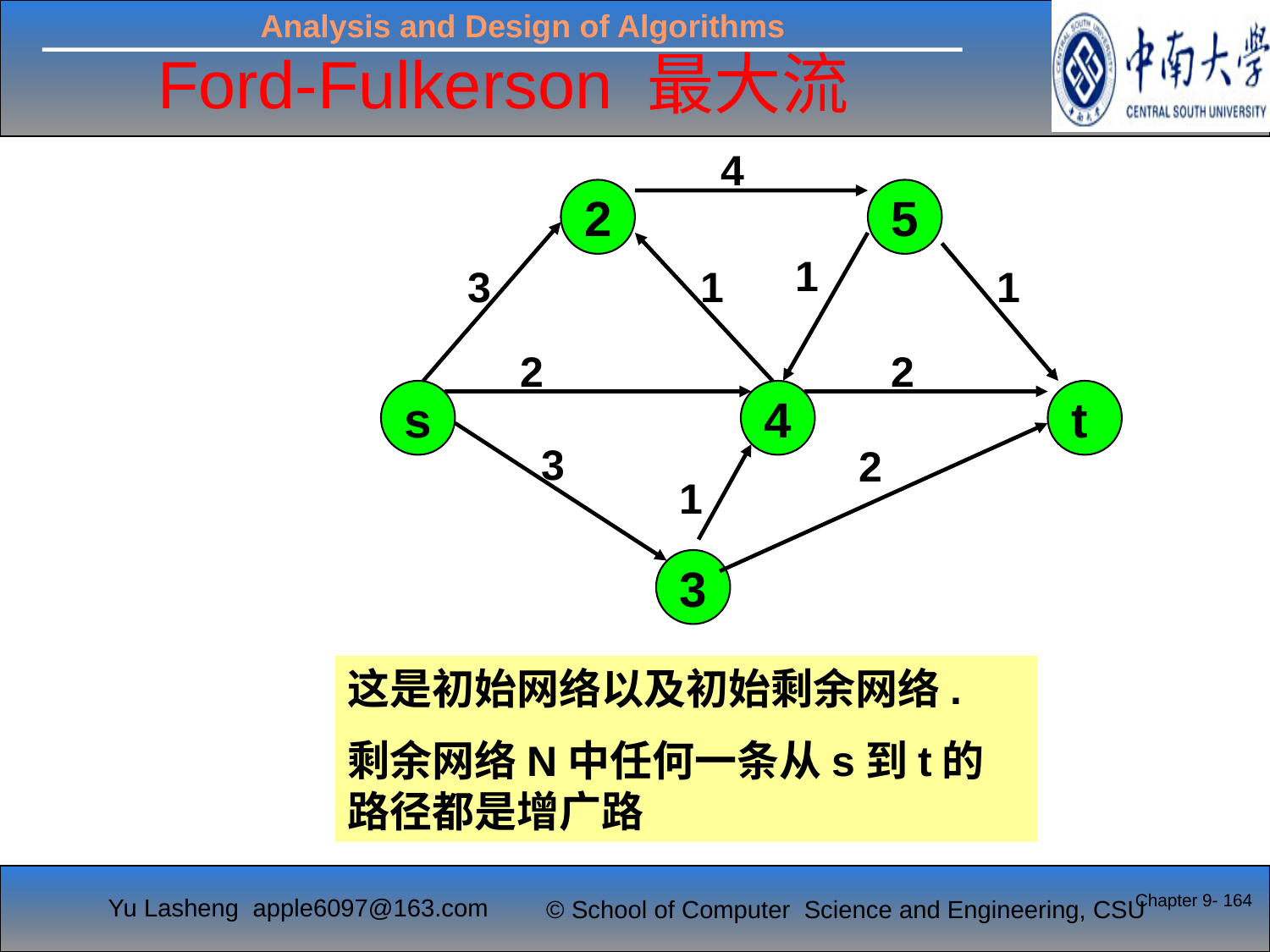

# Ford-Fulkerson 最大流
4
2
5

1

3
1
1
2
2
s
4
t

3
2

1
3
这是初始网络以及初始剩余网络.
剩余网络N中任何一条从s到t的路径都是增广路
Chapter 9- 164